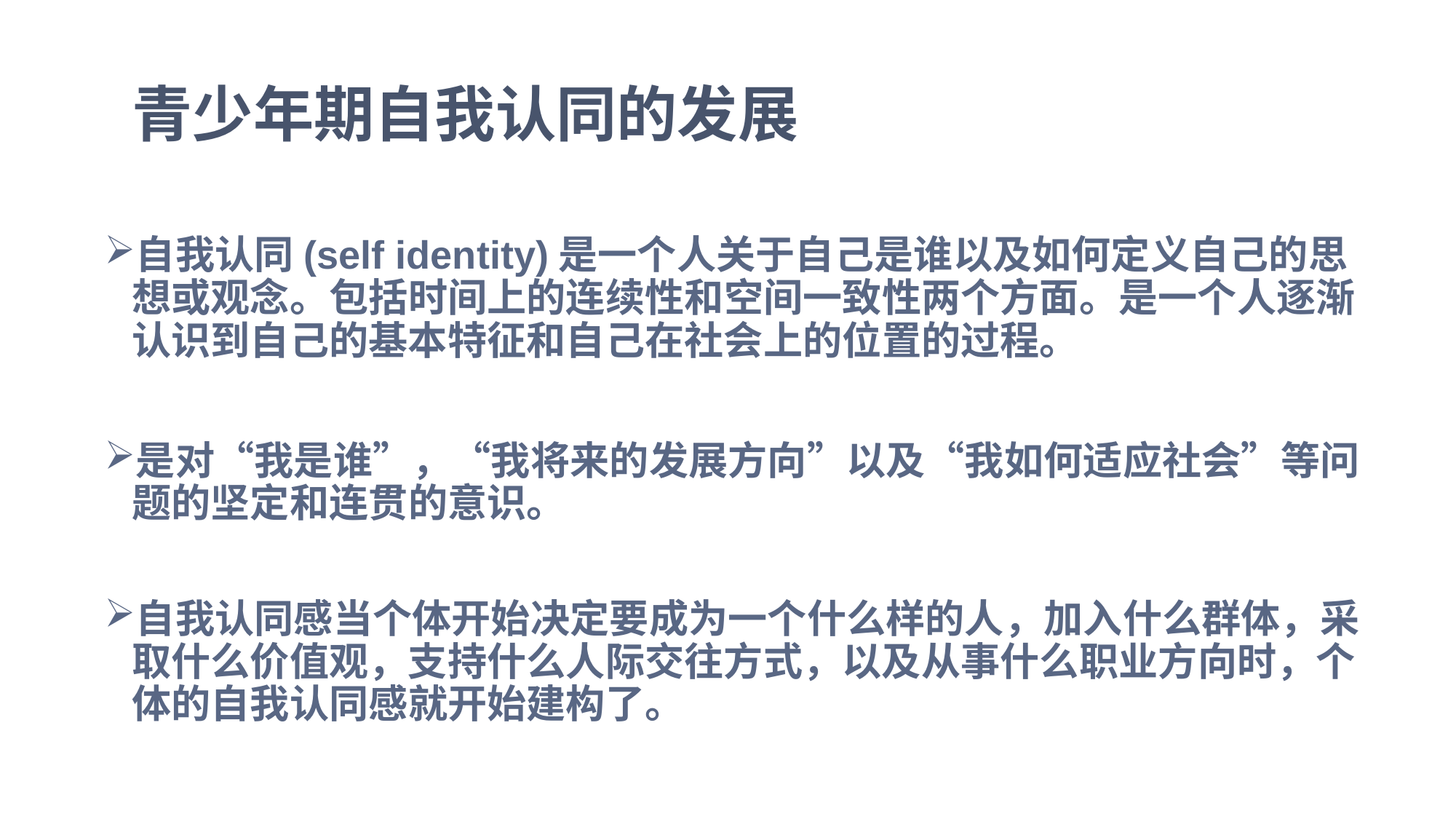

# 青少年期自我认同的发展
自我认同(self identity)是一个人关于自己是谁以及如何定义自己的思想或观念。包括时间上的连续性和空间一致性两个方面。是一个人逐渐认识到自己的基本特征和自己在社会上的位置的过程。

是对“我是谁”，“我将来的发展方向”以及“我如何适应社会”等问题的坚定和连贯的意识。

自我认同感当个体开始决定要成为一个什么样的人，加入什么群体，采取什么价值观，支持什么人际交往方式，以及从事什么职业方向时，个体的自我认同感就开始建构了。